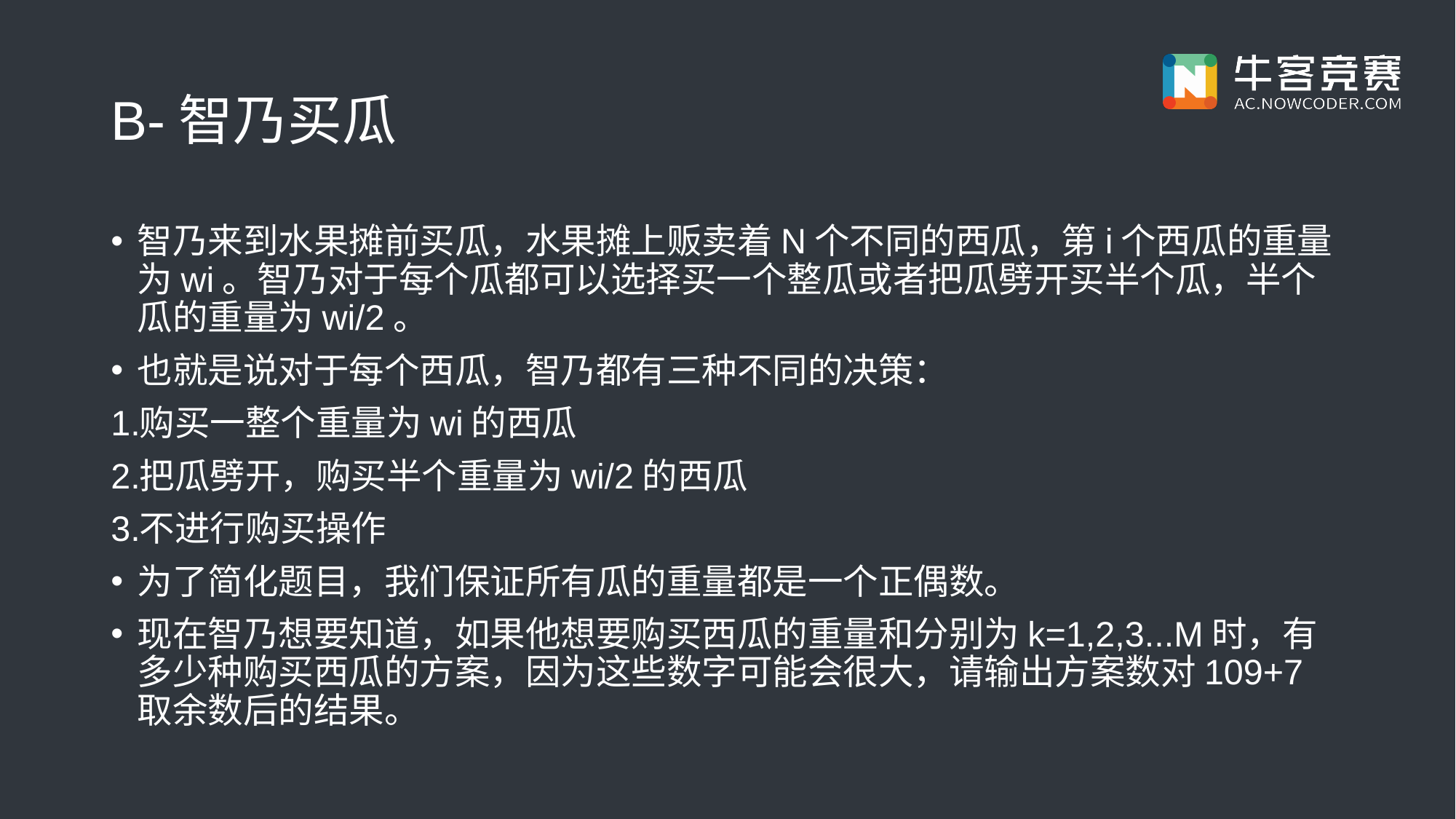

# B-智乃买瓜
智乃来到水果摊前买瓜，水果摊上贩卖着N个不同的西瓜，第i个西瓜的重量为wi​。智乃对于每个瓜都可以选择买一个整瓜或者把瓜劈开买半个瓜，半个瓜的重量为wi/2​​。
也就是说对于每个西瓜，智乃都有三种不同的决策：
购买一整个重量为wi​的西瓜
把瓜劈开，购买半个重量为wi/2​​的西瓜
不进行购买操作
为了简化题目，我们保证所有瓜的重量都是一个正偶数。
现在智乃想要知道，如果他想要购买西瓜的重量和分别为k=1,2,3...M时，有多少种购买西瓜的方案，因为这些数字可能会很大，请输出方案数对109+7取余数后的结果。